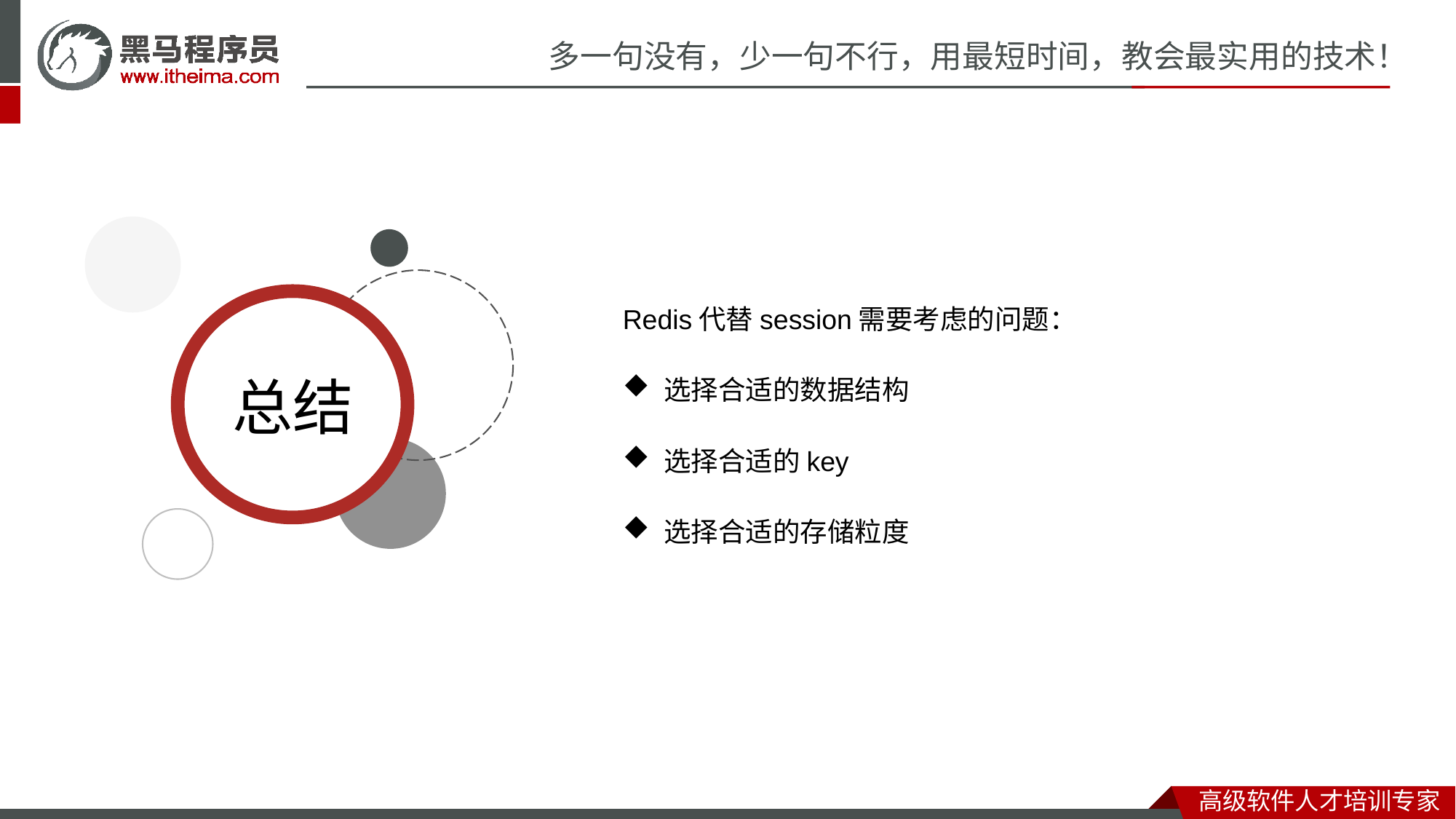

Redis代替session需要考虑的问题：
选择合适的数据结构
选择合适的key
选择合适的存储粒度